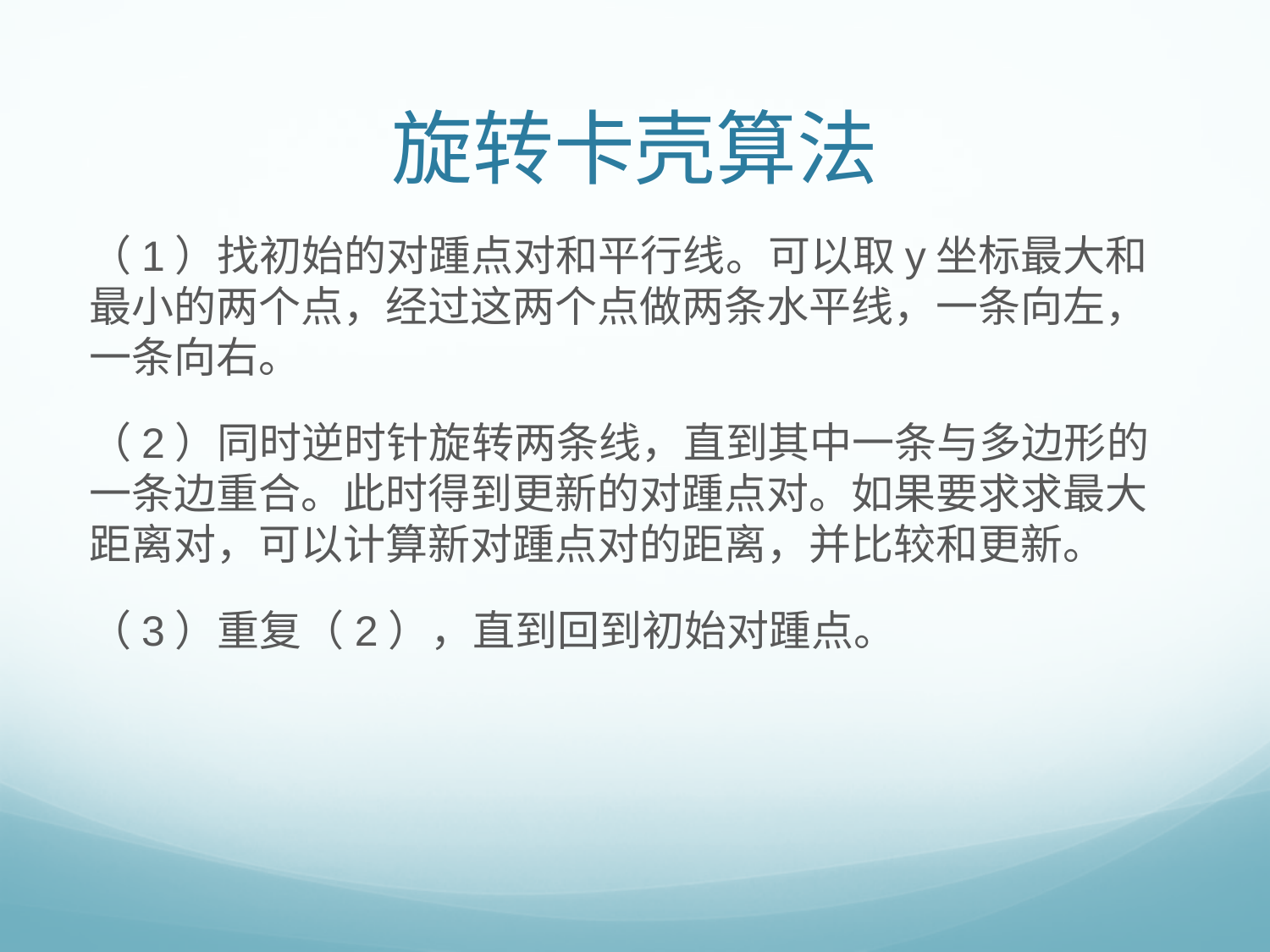

# 旋转卡壳算法
（1）找初始的对踵点对和平行线。可以取y坐标最大和最小的两个点，经过这两个点做两条水平线，一条向左，一条向右。
（2）同时逆时针旋转两条线，直到其中一条与多边形的一条边重合。此时得到更新的对踵点对。如果要求求最大距离对，可以计算新对踵点对的距离，并比较和更新。
（3）重复（2），直到回到初始对踵点。